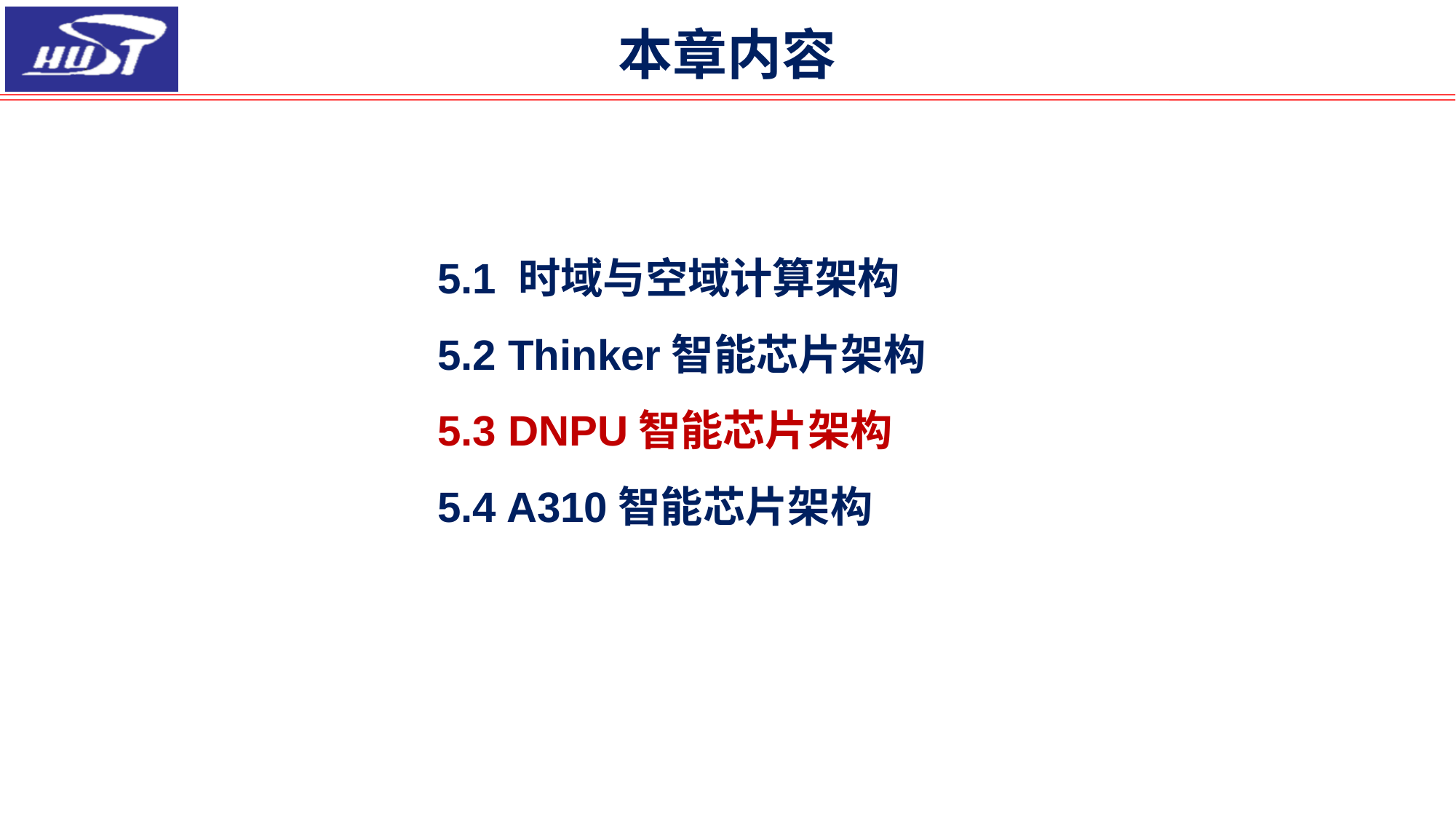

# 本章内容
5.1 时域与空域计算架构
5.2 Thinker智能芯片架构
5.3 DNPU智能芯片架构
5.4 A310智能芯片架构
2